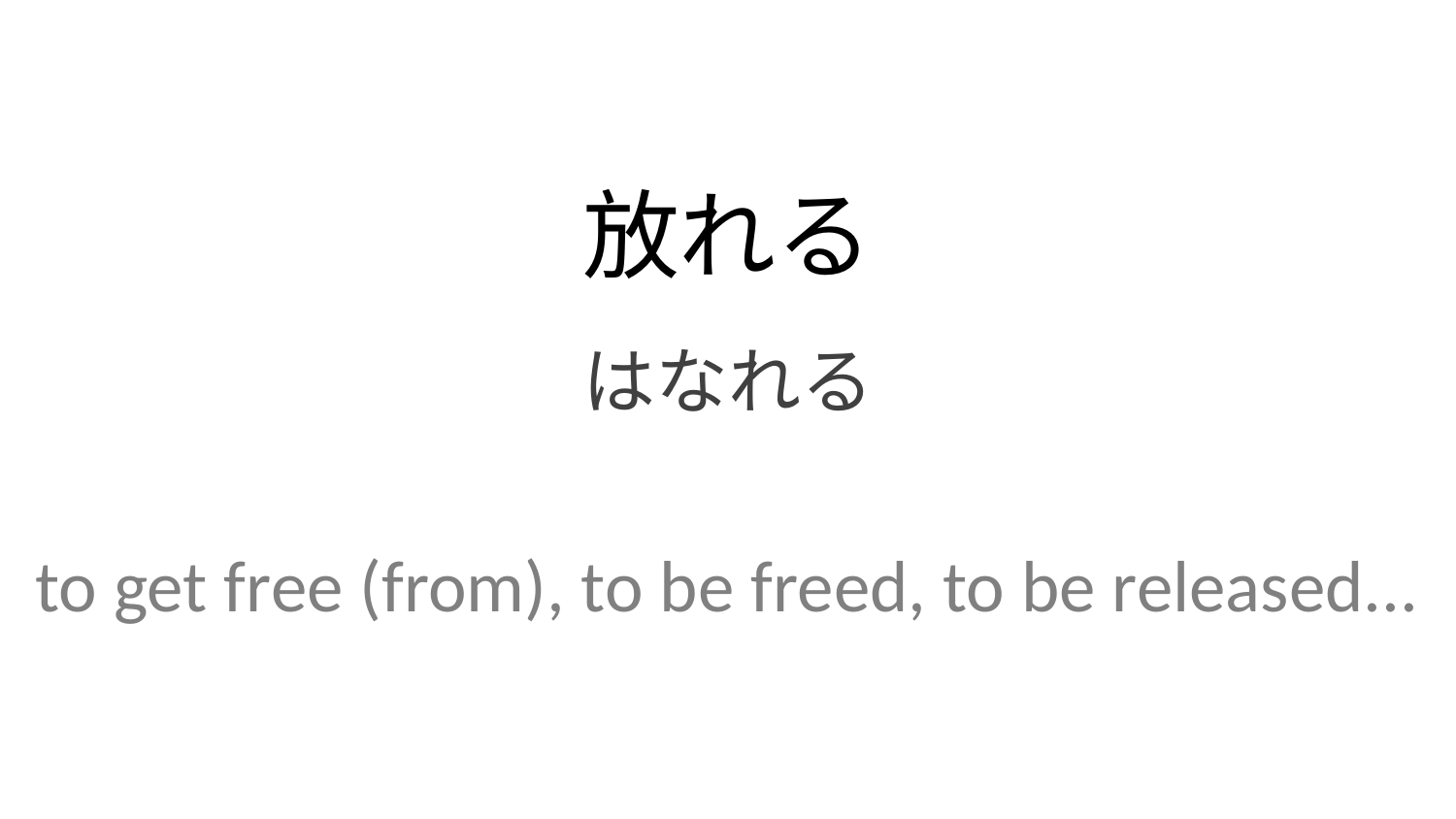

放れる

はなれる
to get free (from), to be freed, to be released...